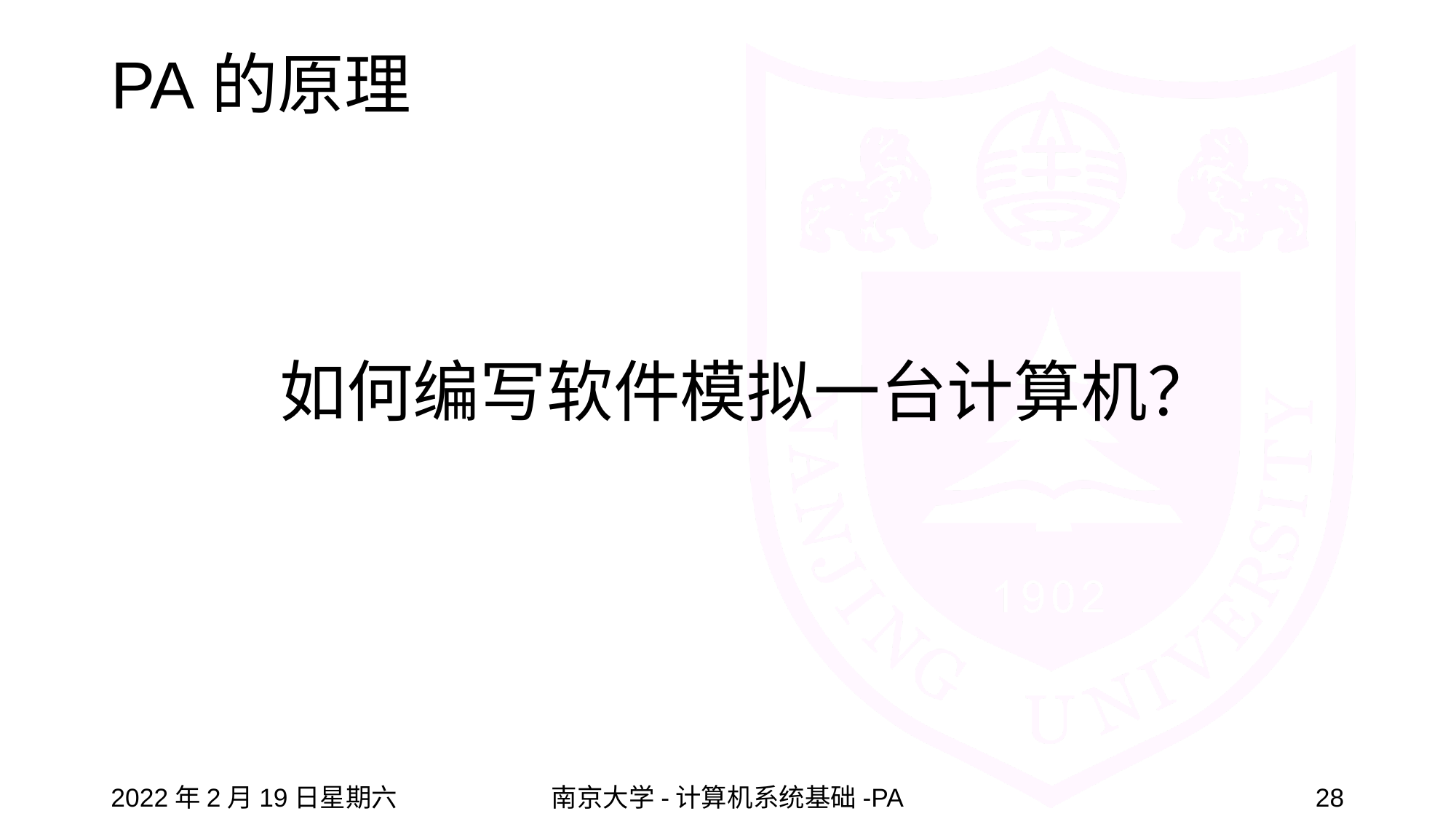

# PA的原理
如何编写软件模拟一台计算机？
2022年2月19日星期六
南京大学-计算机系统基础-PA
28